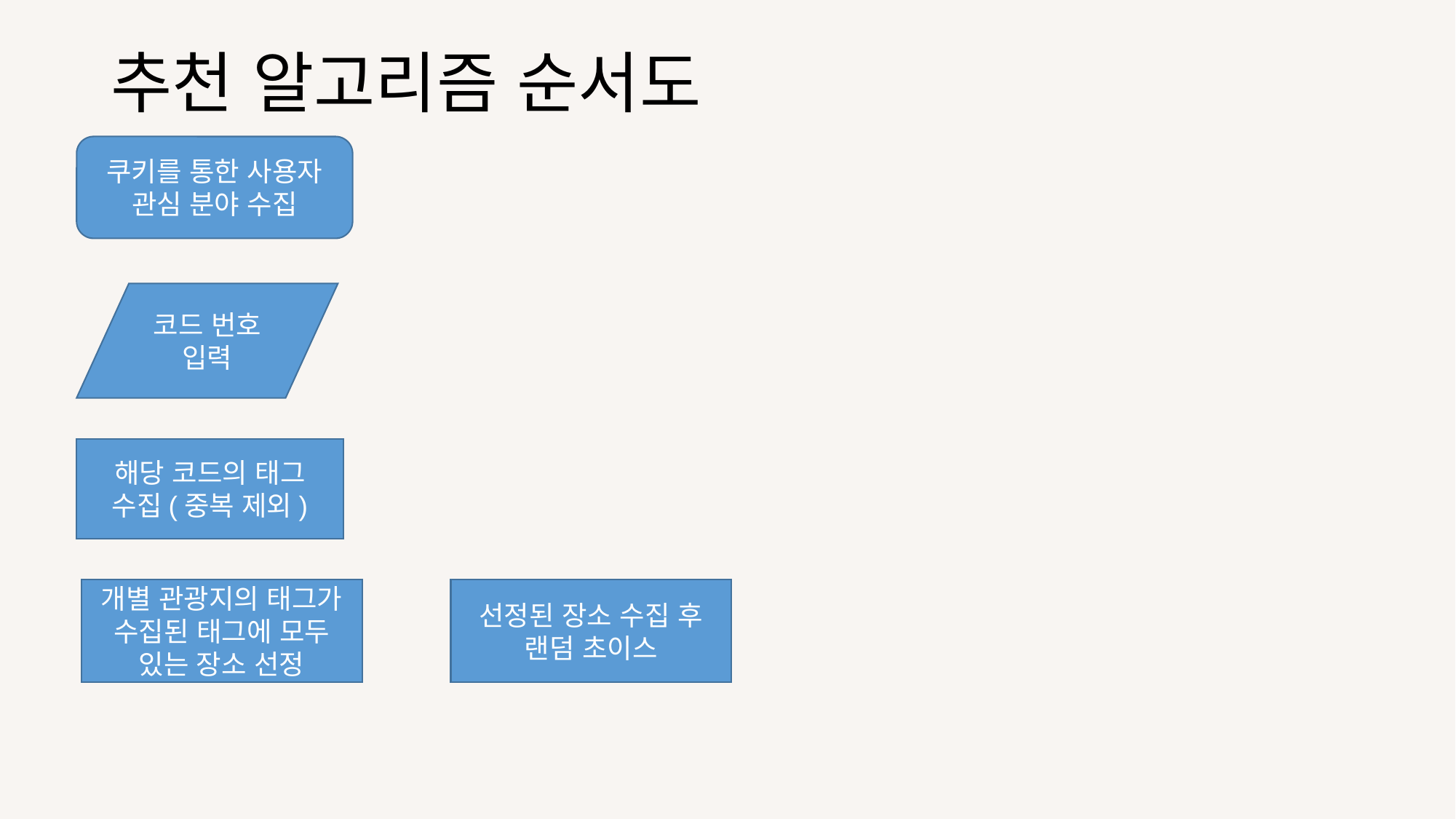

# 추천 알고리즘 순서도
쿠키를 통한 사용자 관심 분야 수집
코드 번호 입력
해당 코드의 태그 수집(중복 제외)
선정된 장소 수집 후
랜덤 초이스
개별 관광지의 태그가 수집된 태그에 모두 있는 장소 선정